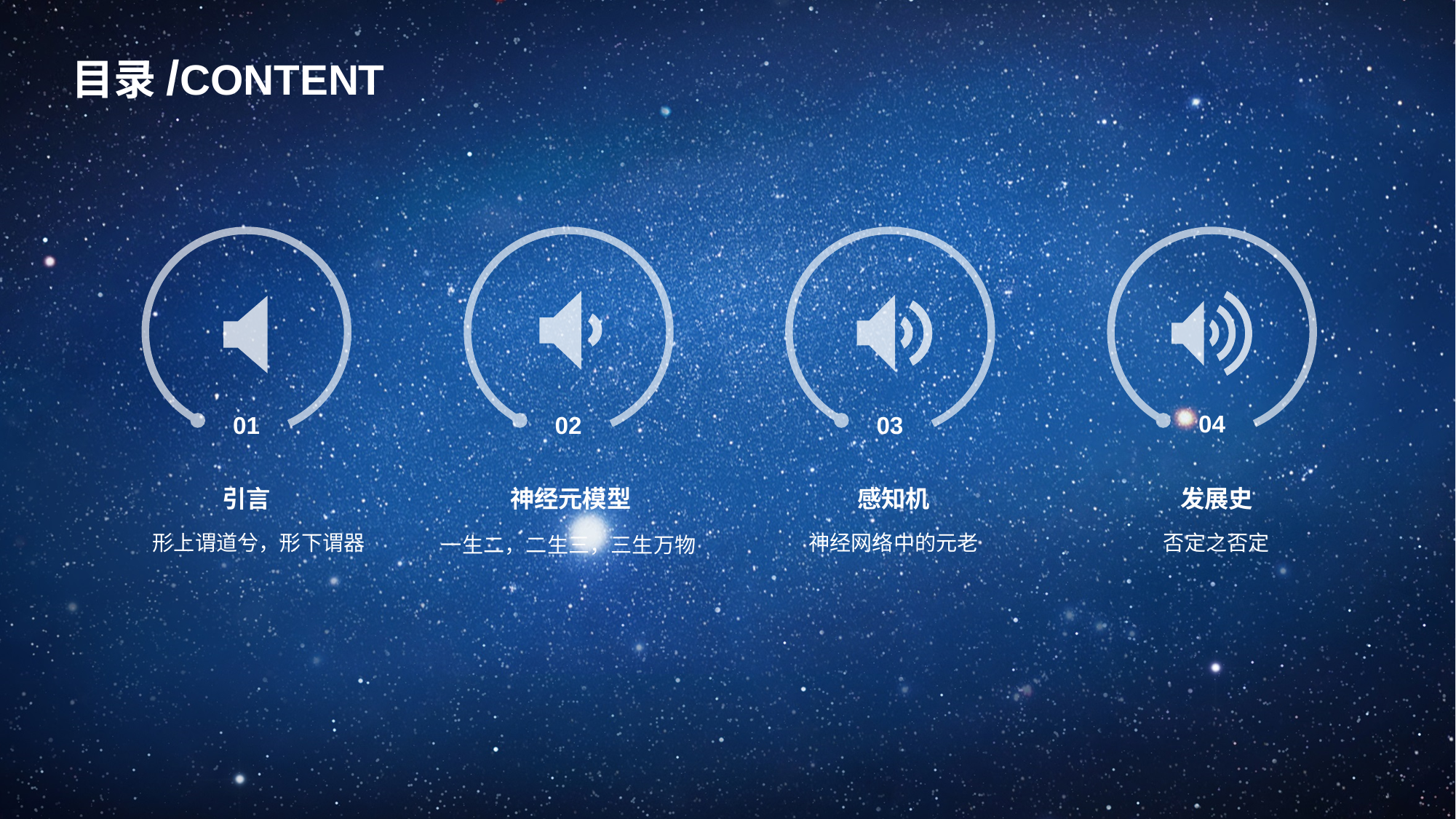

目录/CONTENT

04
01
02
03
引言
神经元模型
感知机
发展史
一生二，二生三，三生万物
形上谓道兮，形下谓器
神经网络中的元老
否定之否定